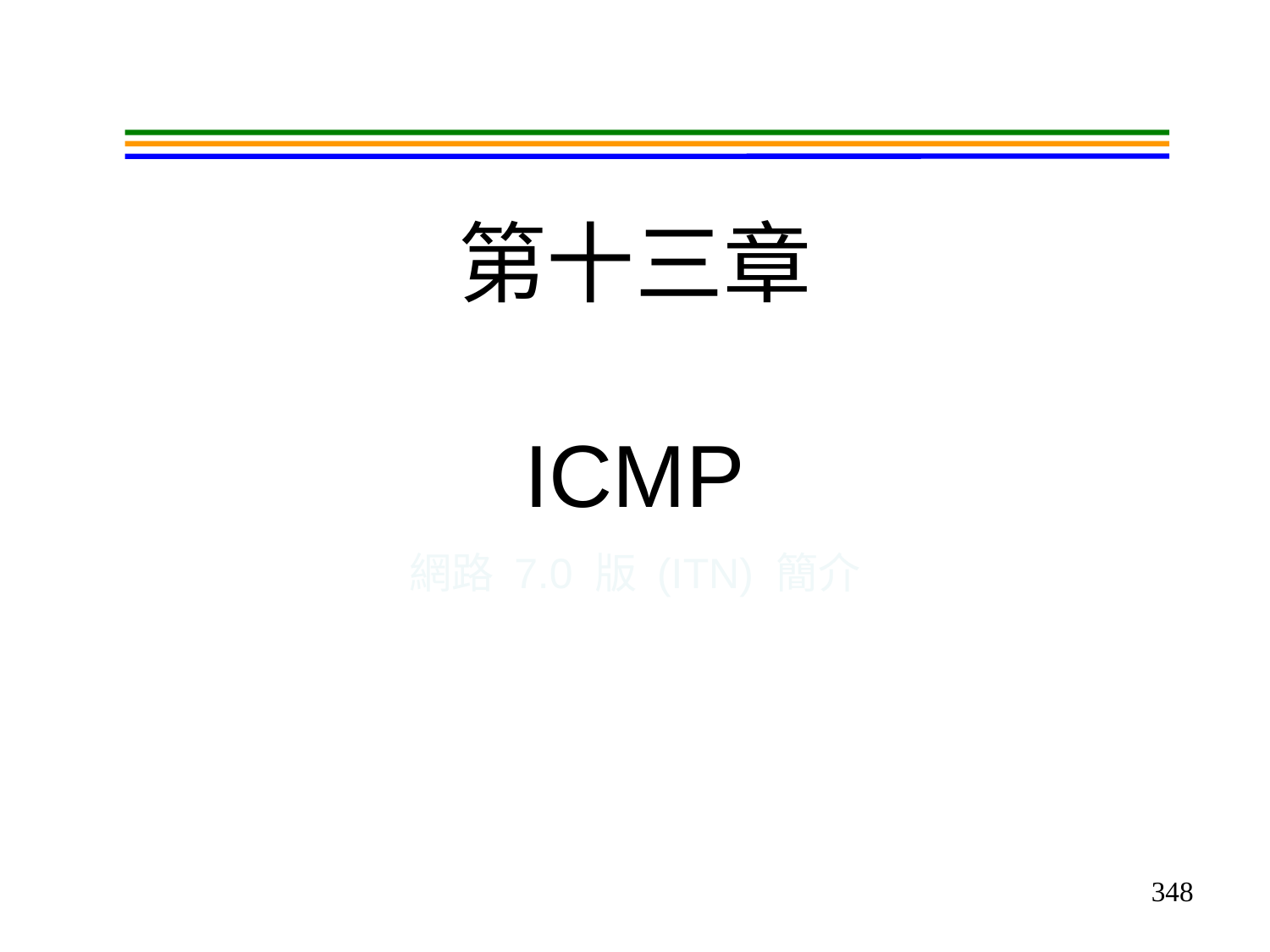

# 第十三章 ICMP
網路 7.0 版 (ITN) 簡介

348